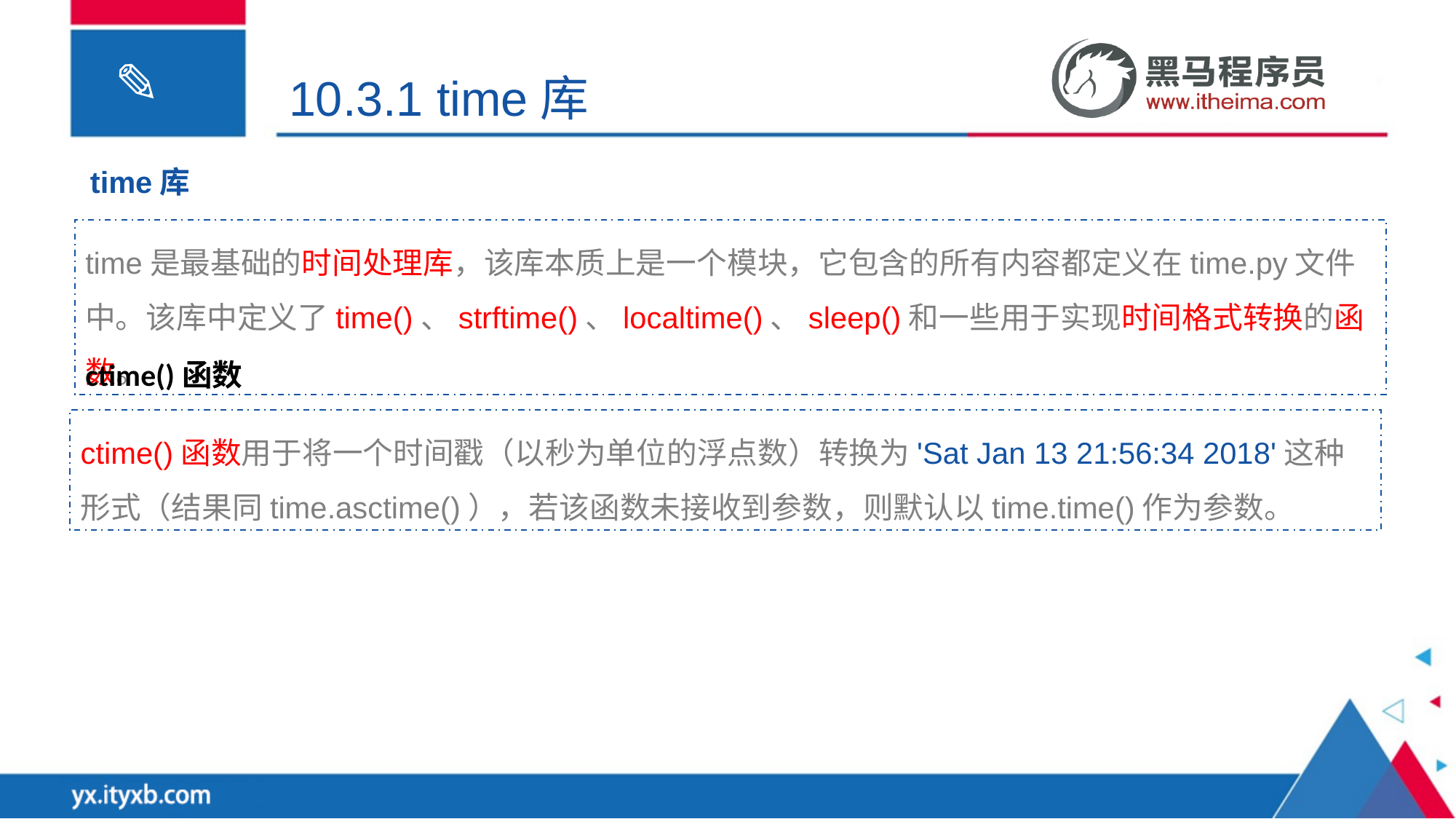

10.3.1 time库
time库
time是最基础的时间处理库，该库本质上是一个模块，它包含的所有内容都定义在time.py文件中。该库中定义了time()、strftime()、localtime()、sleep()和一些用于实现时间格式转换的函数。
ctime()函数
ctime()函数用于将一个时间戳（以秒为单位的浮点数）转换为'Sat Jan 13 21:56:34 2018'这种形式（结果同time.asctime()），若该函数未接收到参数，则默认以time.time()作为参数。